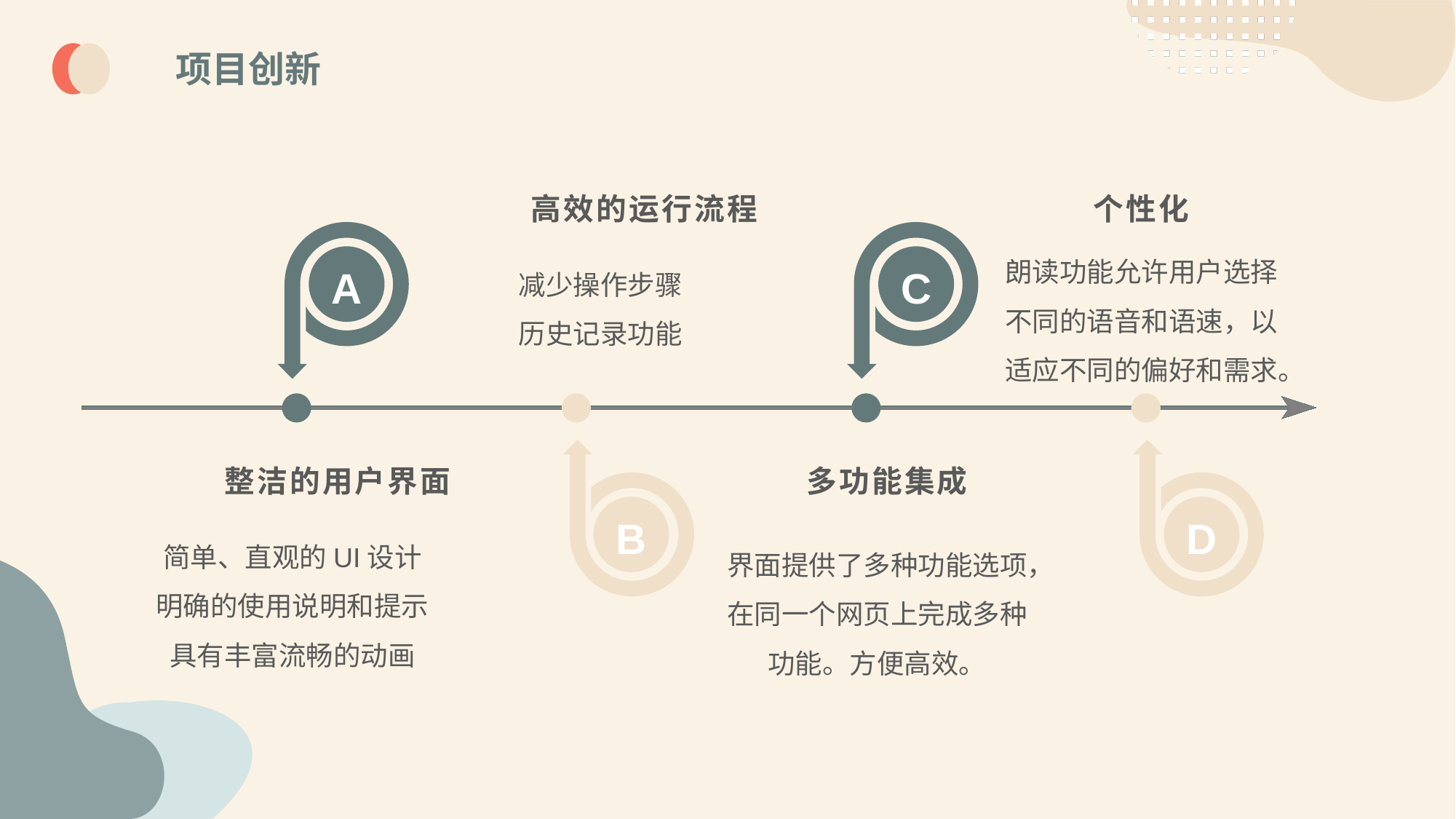

项目创新

高效的运行流程
减少操作步骤
历史记录功能
个性化
朗读功能允许用户选择不同的语音和语速，以适应不同的偏好和需求。

A

C

B

D

整洁的用户界面
简单、直观的UI设计
明确的使用说明和提示
具有丰富流畅的动画
多功能集成
界面提供了多种功能选项，在同一个网页上完成多种功能。方便高效。